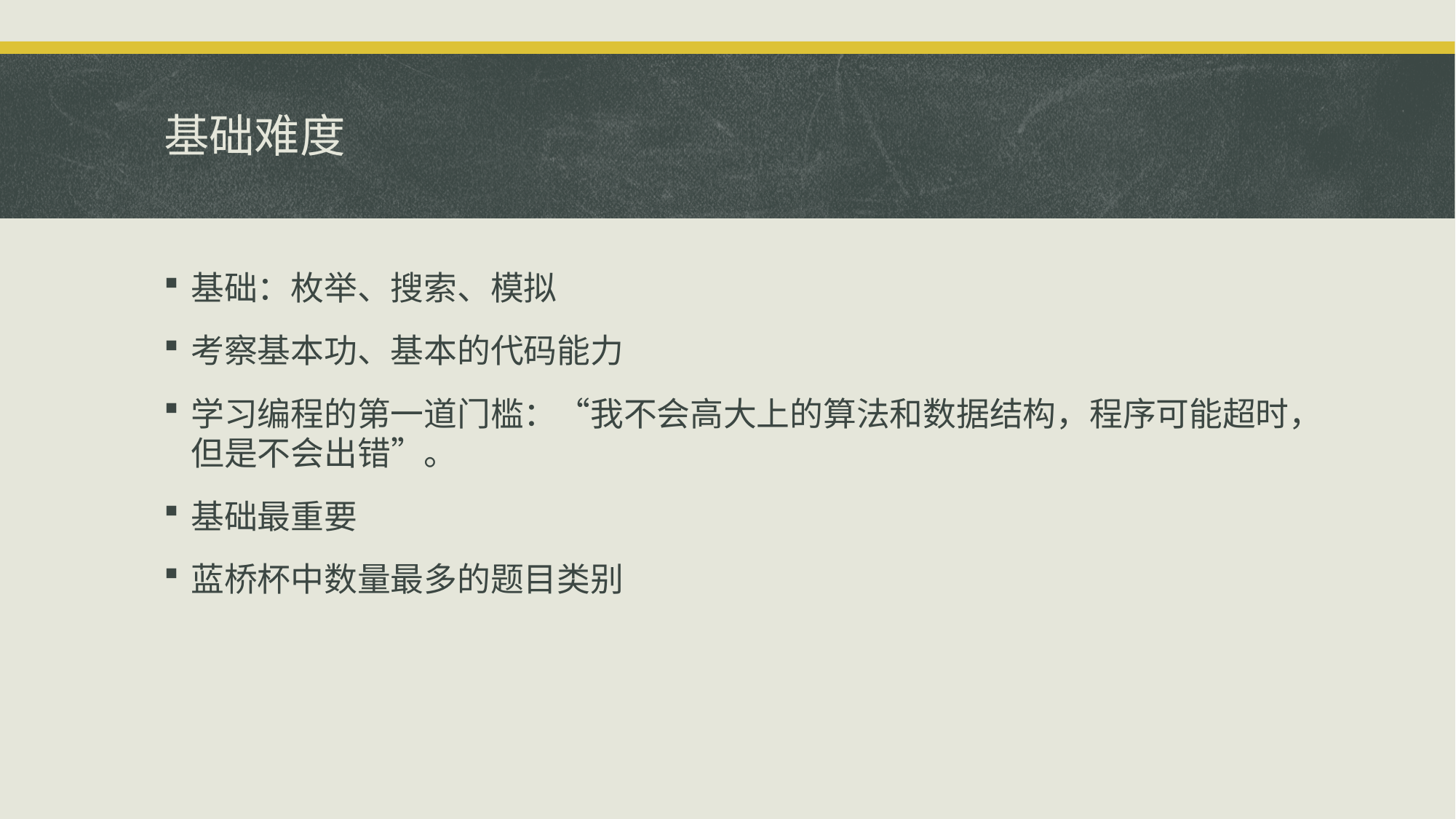

# 基础难度
基础：枚举、搜索、模拟
考察基本功、基本的代码能力
学习编程的第一道门槛：“我不会高大上的算法和数据结构，程序可能超时，但是不会出错”。
基础最重要
蓝桥杯中数量最多的题目类别